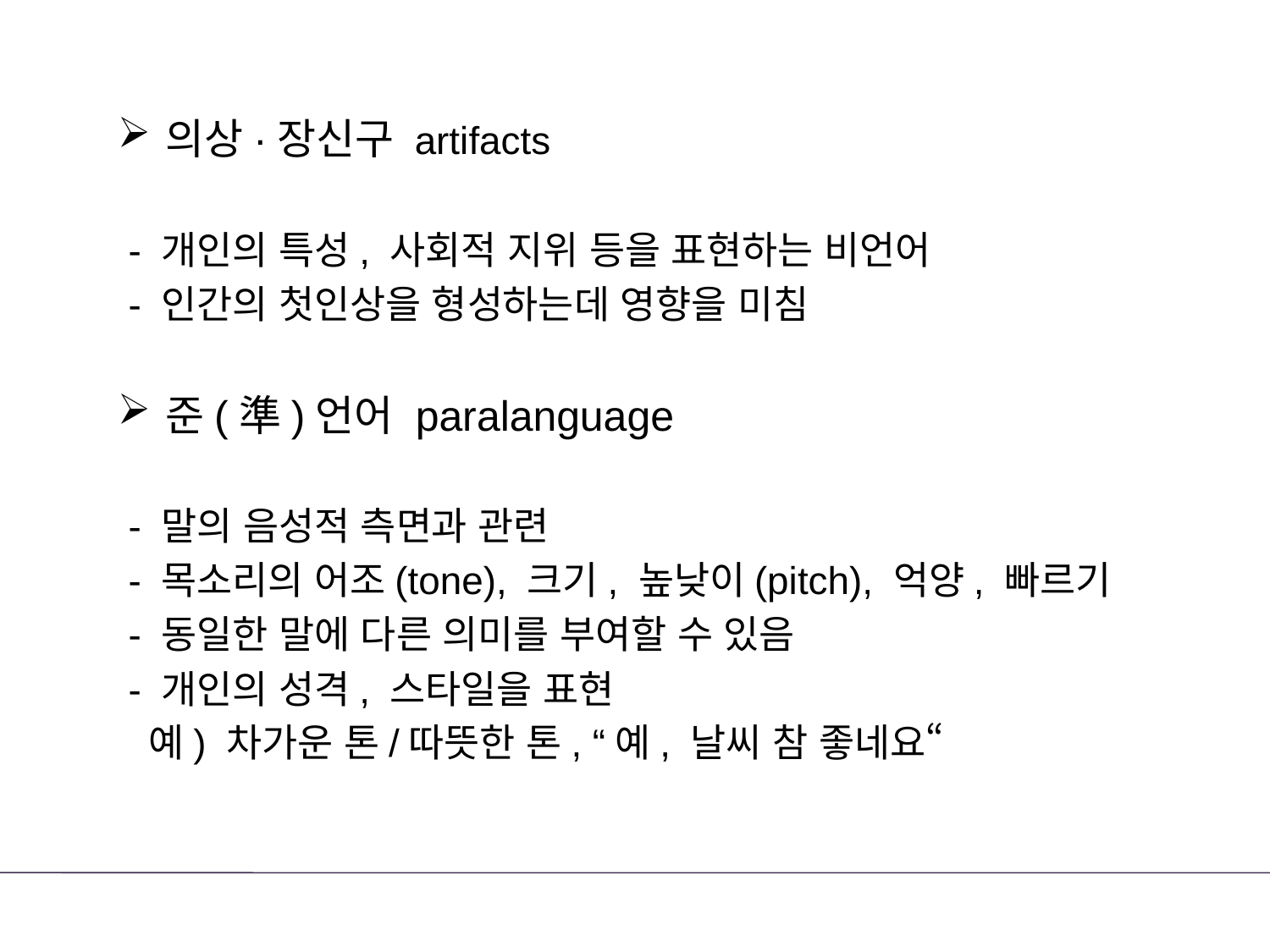

의상·장신구 artifacts

 - 개인의 특성, 사회적 지위 등을 표현하는 비언어
 - 인간의 첫인상을 형성하는데 영향을 미침

준(準)언어 paralanguage

 - 말의 음성적 측면과 관련
 - 목소리의 어조(tone), 크기, 높낮이(pitch), 억양, 빠르기
 - 동일한 말에 다른 의미를 부여할 수 있음
 - 개인의 성격, 스타일을 표현
  예) 차가운 톤/따뜻한 톤, “예, 날씨 참 좋네요“